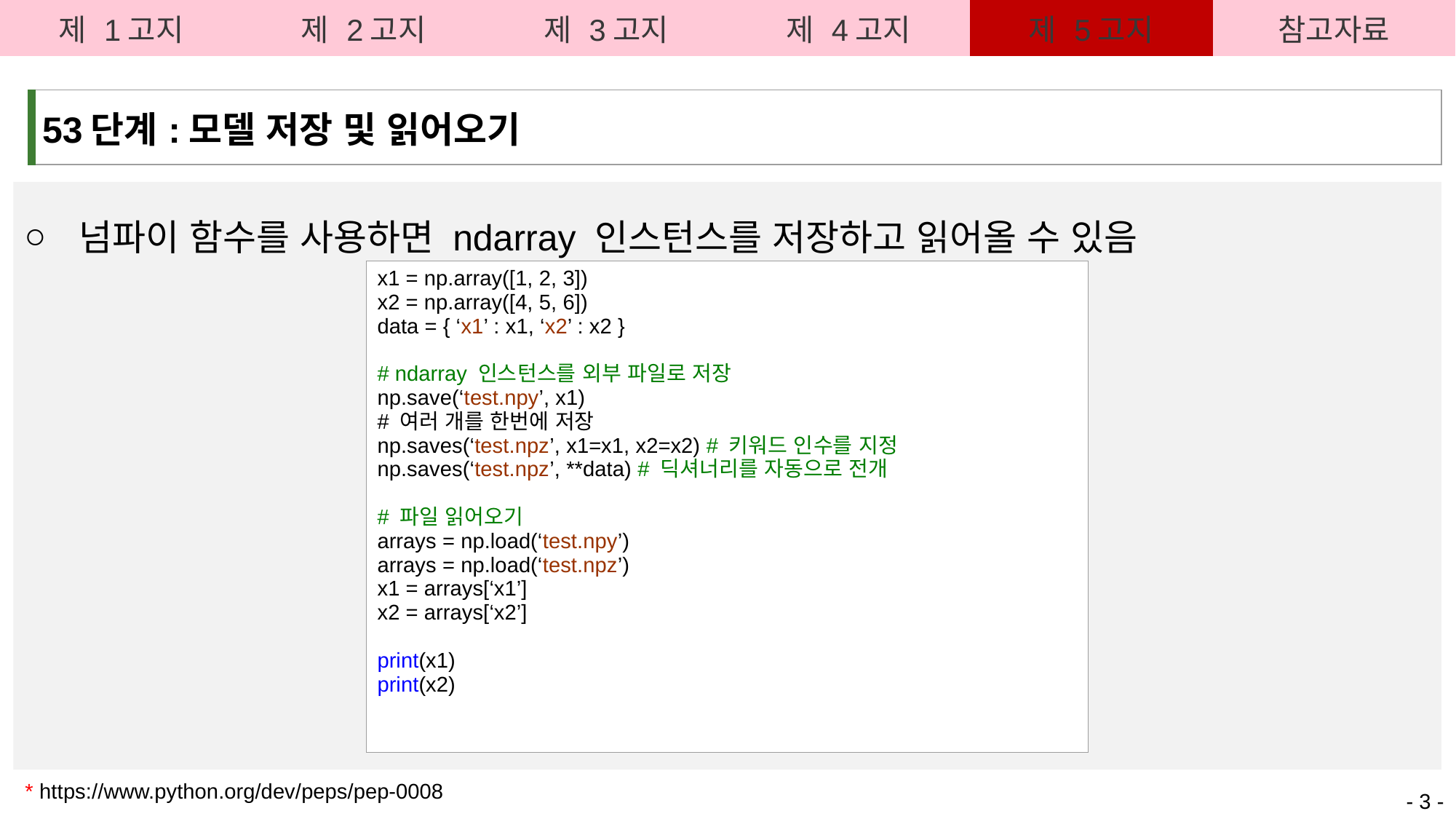

| 제 1고지 | 제 2고지 | 제 3고지 | 제 4고지 | 제 5고지 | 참고자료 |
| --- | --- | --- | --- | --- | --- |
| 53단계:모델 저장 및 읽어오기 |
| --- |
넘파이 함수를 사용하면 ndarray 인스턴스를 저장하고 읽어올 수 있음
| x1 = np.array([1, 2, 3]) x2 = np.array([4, 5, 6]) data = { ‘x1’ : x1, ‘x2’ : x2 } # ndarray 인스턴스를 외부 파일로 저장 np.save(‘test.npy’, x1) # 여러 개를 한번에 저장 np.saves(‘test.npz’, x1=x1, x2=x2) # 키워드 인수를 지정 np.saves(‘test.npz’, \*\*data) # 딕셔너리를 자동으로 전개 # 파일 읽어오기 arrays = np.load(‘test.npy’) arrays = np.load(‘test.npz’) x1 = arrays[‘x1’] x2 = arrays[‘x2’] print(x1) print(x2) |
| --- |
* https://www.python.org/dev/peps/pep-0008
- 3 -